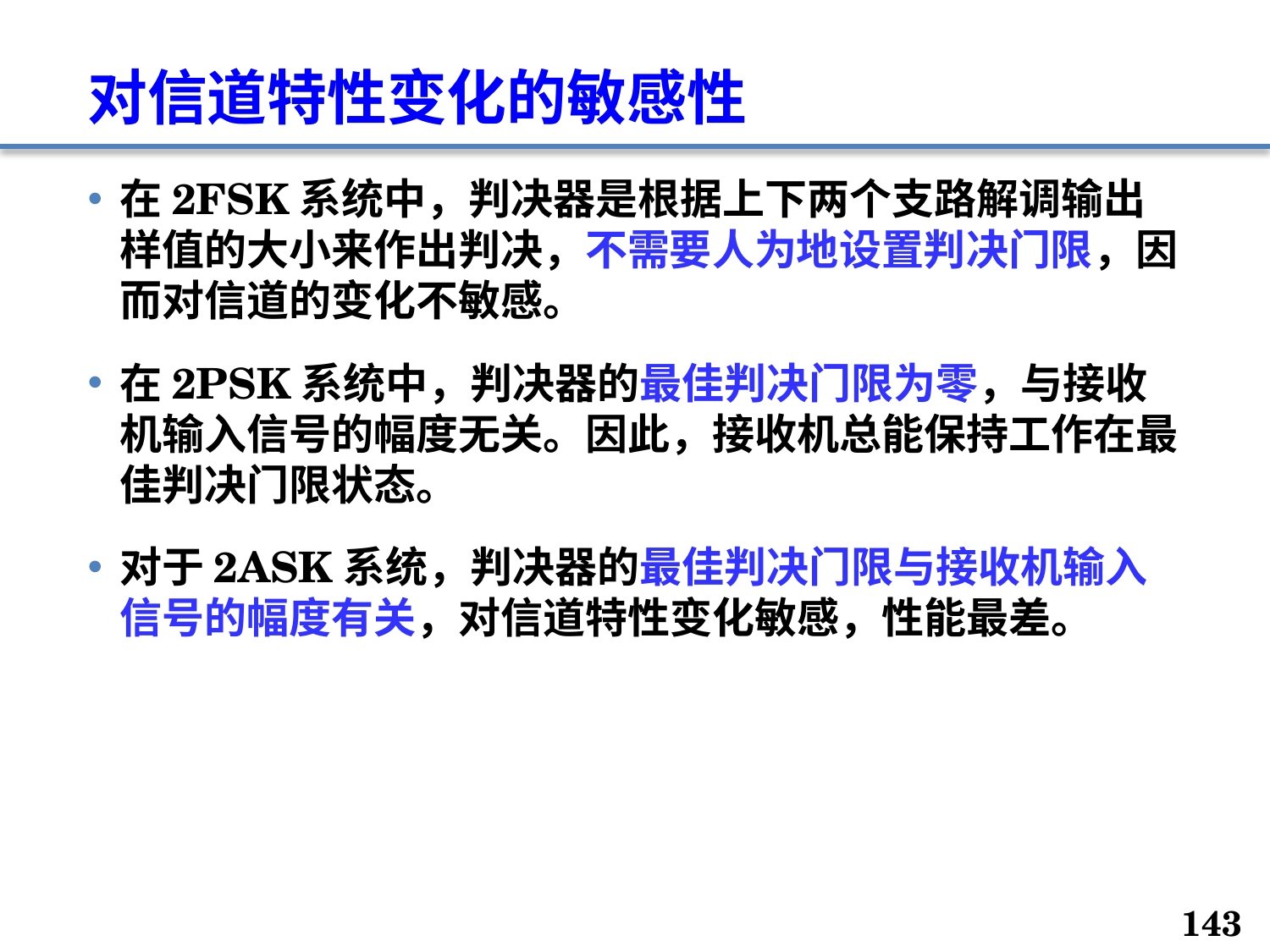

# 对信道特性变化的敏感性
在2FSK系统中，判决器是根据上下两个支路解调输出样值的大小来作出判决，不需要人为地设置判决门限，因而对信道的变化不敏感。
在2PSK系统中，判决器的最佳判决门限为零，与接收机输入信号的幅度无关。因此，接收机总能保持工作在最佳判决门限状态。
对于2ASK系统，判决器的最佳判决门限与接收机输入信号的幅度有关，对信道特性变化敏感，性能最差。
143